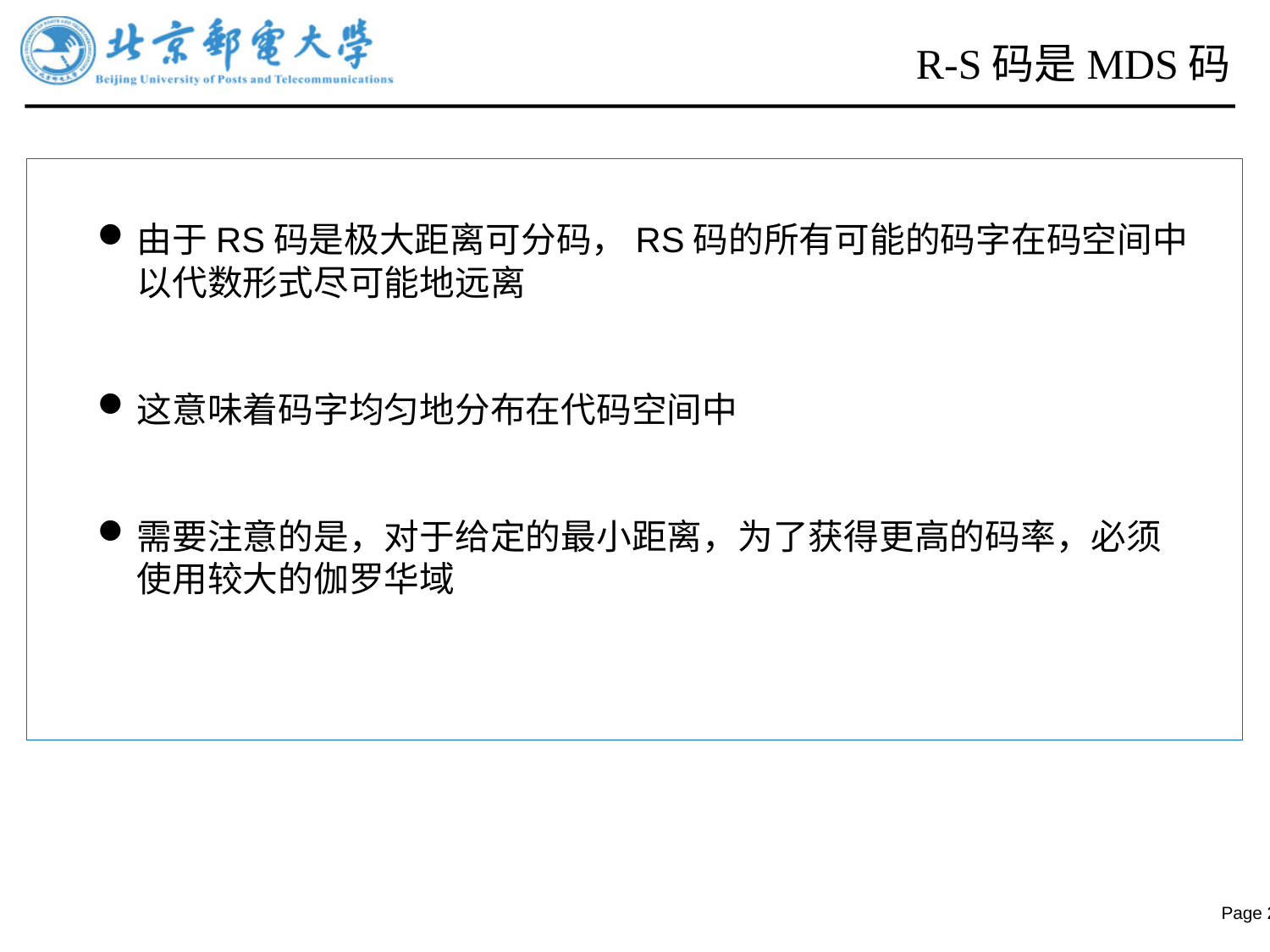

# R-S码是MDS码

由于RS码是极大距离可分码，RS码的所有可能的码字在码空间中以代数形式尽可能地远离

这意味着码字均匀地分布在代码空间中

需要注意的是，对于给定的最小距离，为了获得更高的码率，必须使用较大的伽罗华域